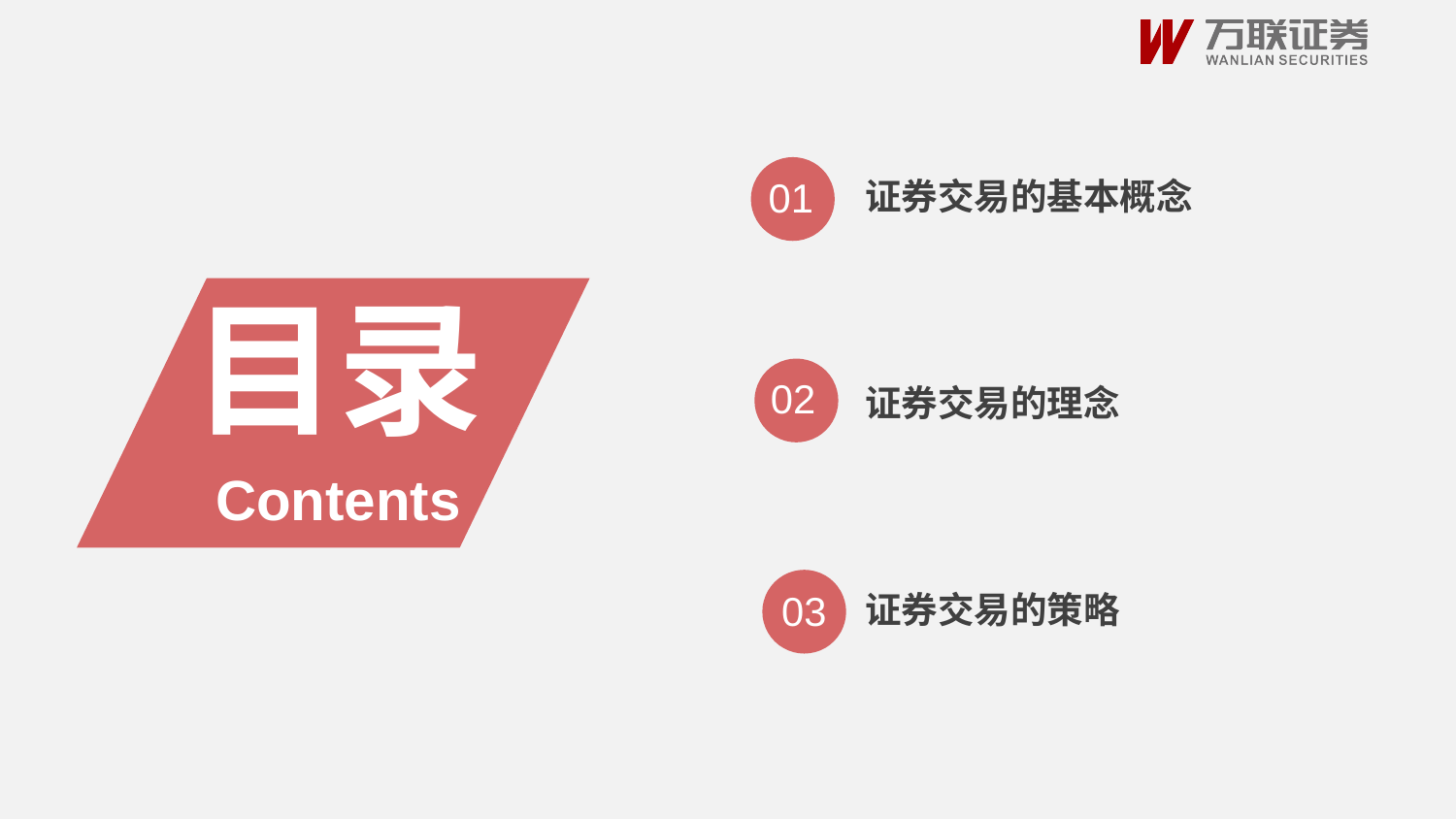

2

01
证券交易的基本概念

目录
Contents

02
证券交易的理念

03
证券交易的策略